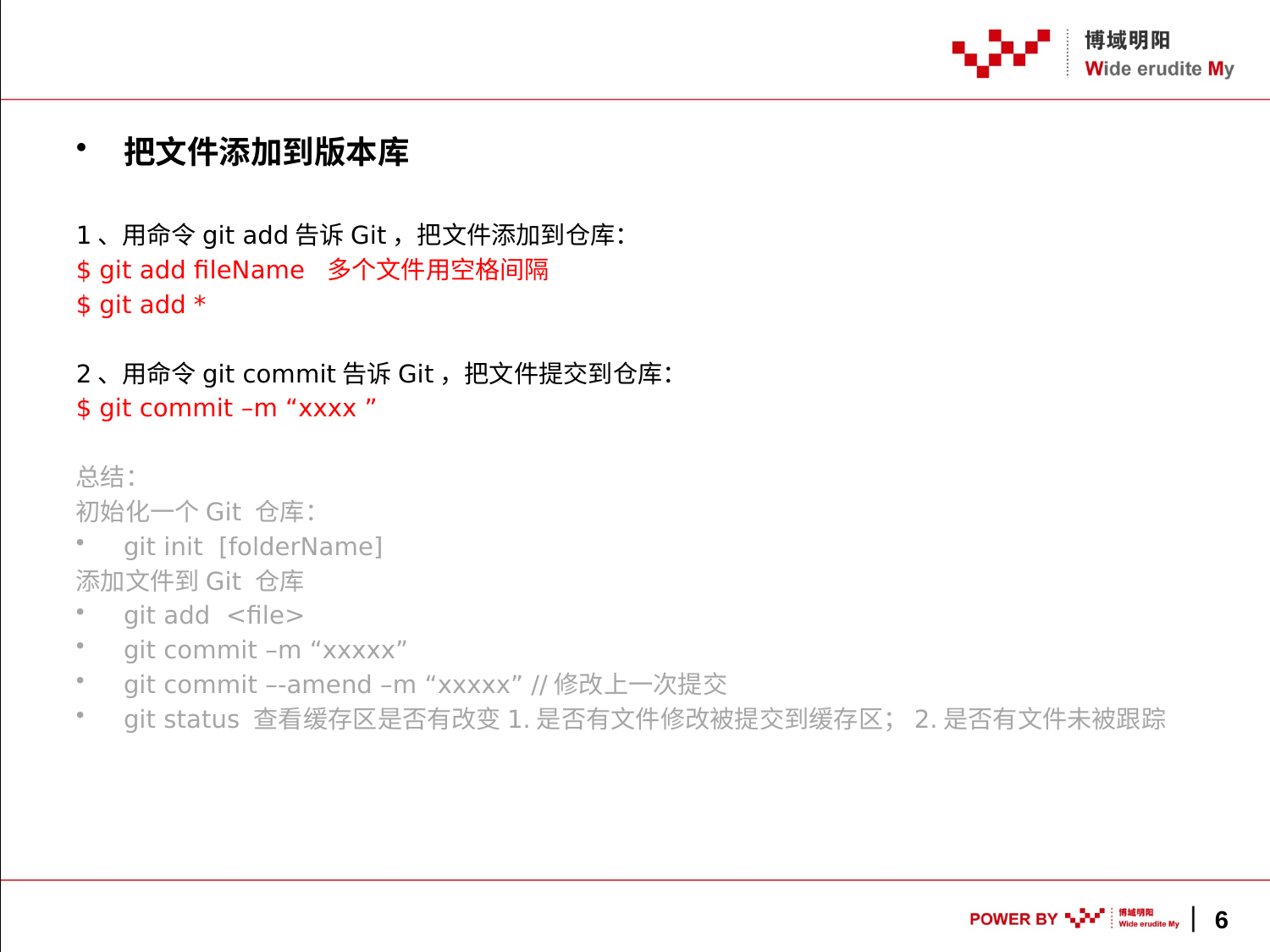

把文件添加到版本库

1、用命令git add告诉Git，把文件添加到仓库：
$ git add fileName  多个文件用空格间隔
$ git add *

2、用命令git commit告诉Git，把文件提交到仓库：
$ git commit –m “xxxx ”

总结：
初始化一个Git 仓库：
git init  [folderName]
添加文件到Git 仓库
git add  <file>
git commit –m “xxxxx”
git commit –-amend –m “xxxxx” //修改上一次提交
git status 查看缓存区是否有改变1.是否有文件修改被提交到缓存区；2.是否有文件未被跟踪
6